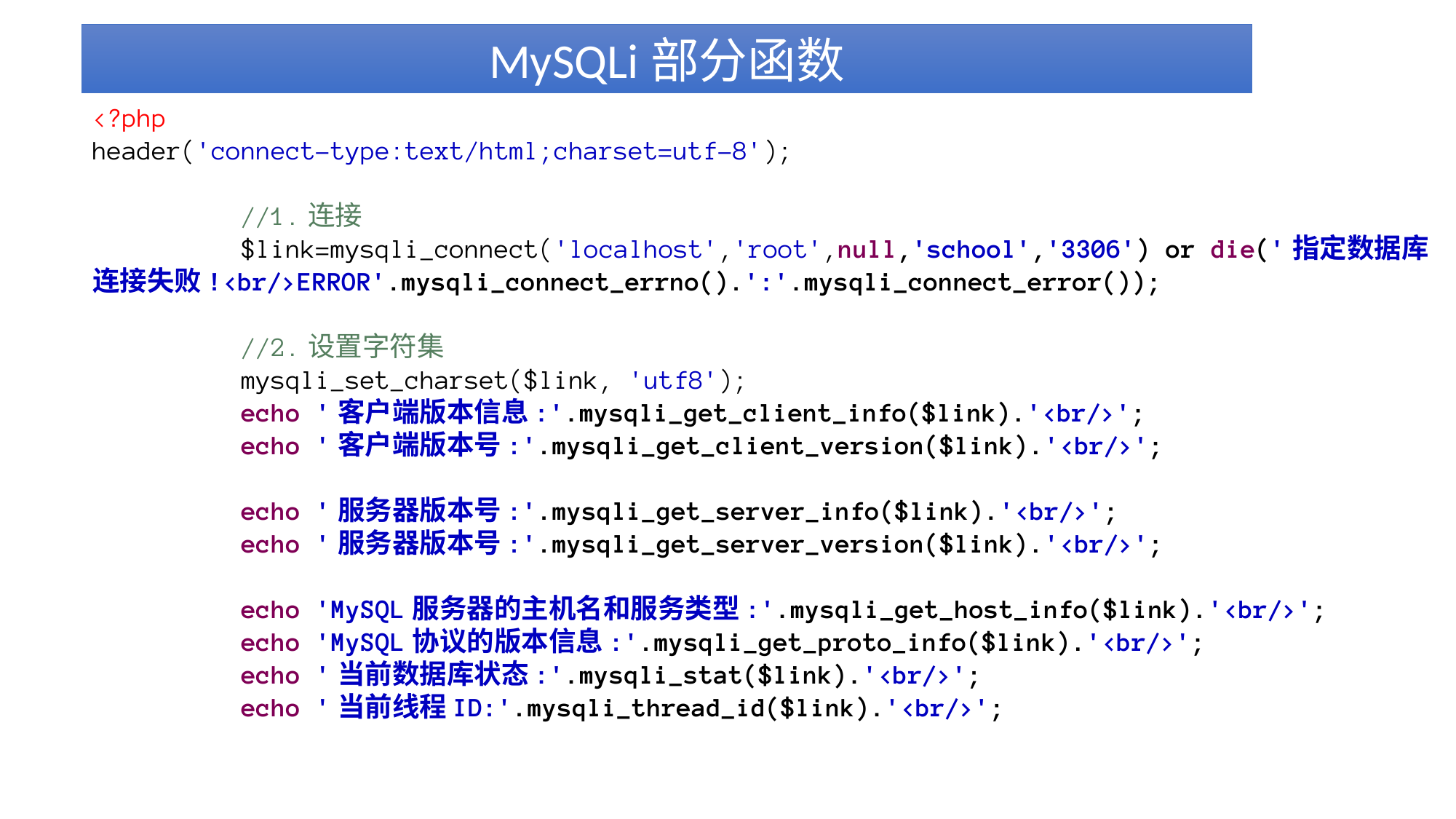

MySQLi部分函数
<?php
header('connect-type:text/html;charset=utf-8');

          //1.连接
          $link=mysqli_connect('localhost','root',null,'school','3306') or die('指定数据库连接失败!<br/>ERROR'.mysqli_connect_errno().':'.mysqli_connect_error());

          //2.设置字符集
          mysqli_set_charset($link, 'utf8');
          echo '客户端版本信息:'.mysqli_get_client_info($link).'<br/>';
          echo '客户端版本号:'.mysqli_get_client_version($link).'<br/>';

          echo '服务器版本号:'.mysqli_get_server_info($link).'<br/>';
          echo '服务器版本号:'.mysqli_get_server_version($link).'<br/>';

          echo 'MySQL服务器的主机名和服务类型:'.mysqli_get_host_info($link).'<br/>';
          echo 'MySQL协议的版本信息:'.mysqli_get_proto_info($link).'<br/>';
          echo '当前数据库状态:'.mysqli_stat($link).'<br/>';
          echo '当前线程ID:'.mysqli_thread_id($link).'<br/>';